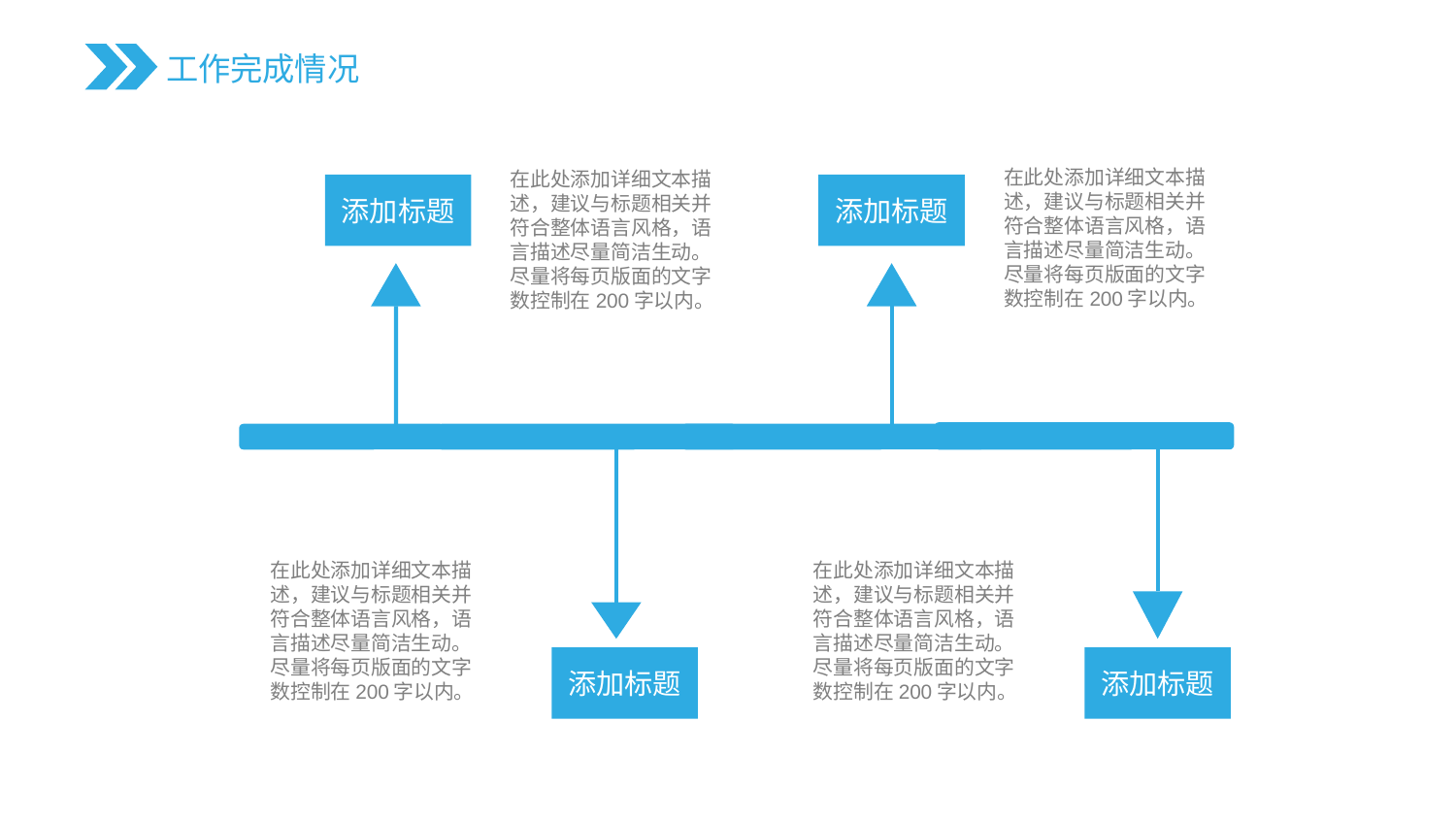

在此处添加详细文本描述，建议与标题相关并符合整体语言风格，语言描述尽量简洁生动。尽量将每页版面的文字数控制在200字以内。
在此处添加详细文本描述，建议与标题相关并符合整体语言风格，语言描述尽量简洁生动。尽量将每页版面的文字数控制在200字以内。
添加标题
添加标题

在此处添加详细文本描述，建议与标题相关并符合整体语言风格，语言描述尽量简洁生动。尽量将每页版面的文字数控制在200字以内。
在此处添加详细文本描述，建议与标题相关并符合整体语言风格，语言描述尽量简洁生动。尽量将每页版面的文字数控制在200字以内。

添加标题
添加标题